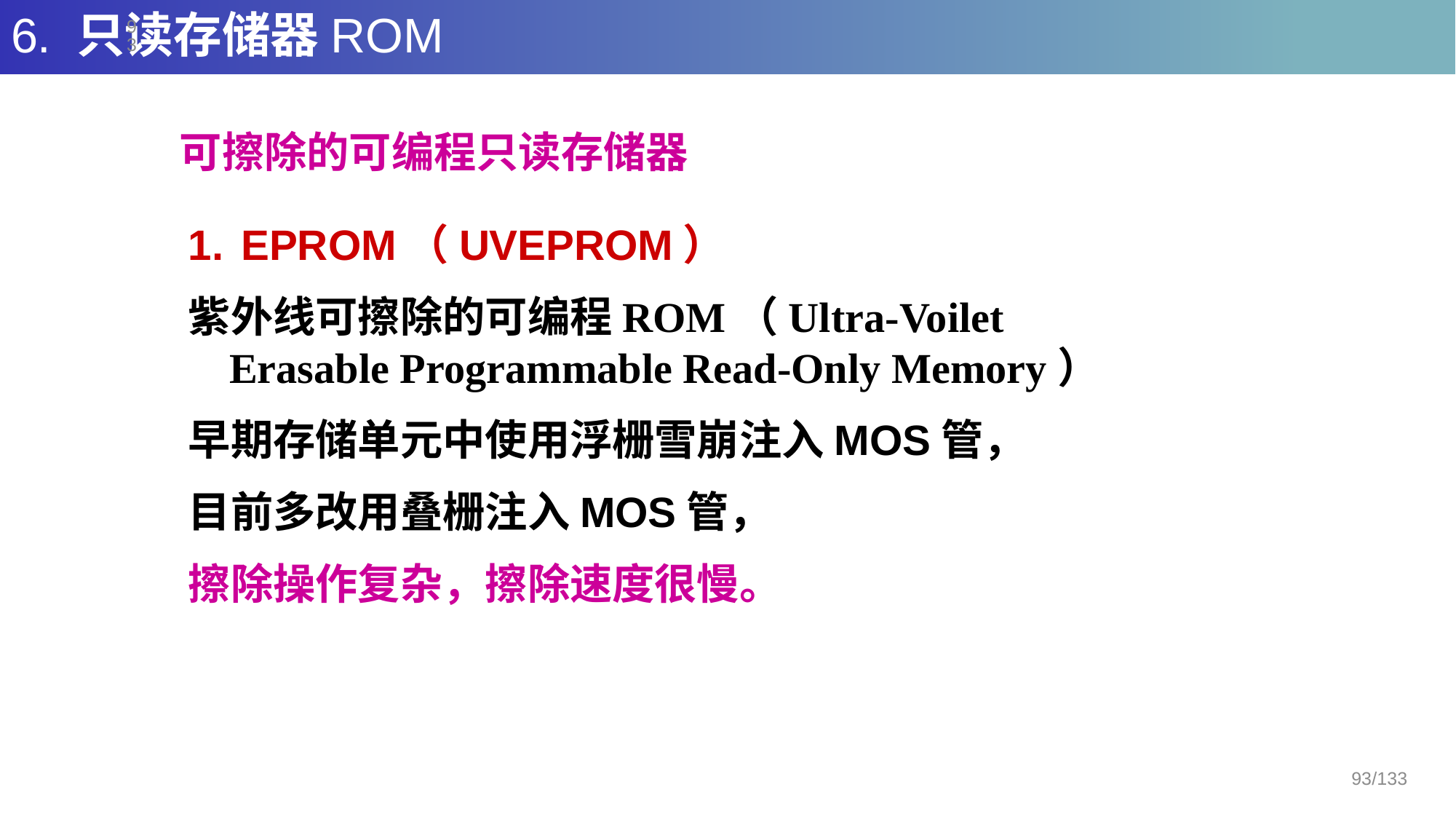

# 6. 只读存储器ROM
93
可擦除的可编程只读存储器
 EPROM（UVEPROM）
紫外线可擦除的可编程ROM（Ultra-Voilet Erasable Programmable Read-Only Memory）
早期存储单元中使用浮栅雪崩注入MOS管，
目前多改用叠栅注入MOS管，
擦除操作复杂，擦除速度很慢。
93/133